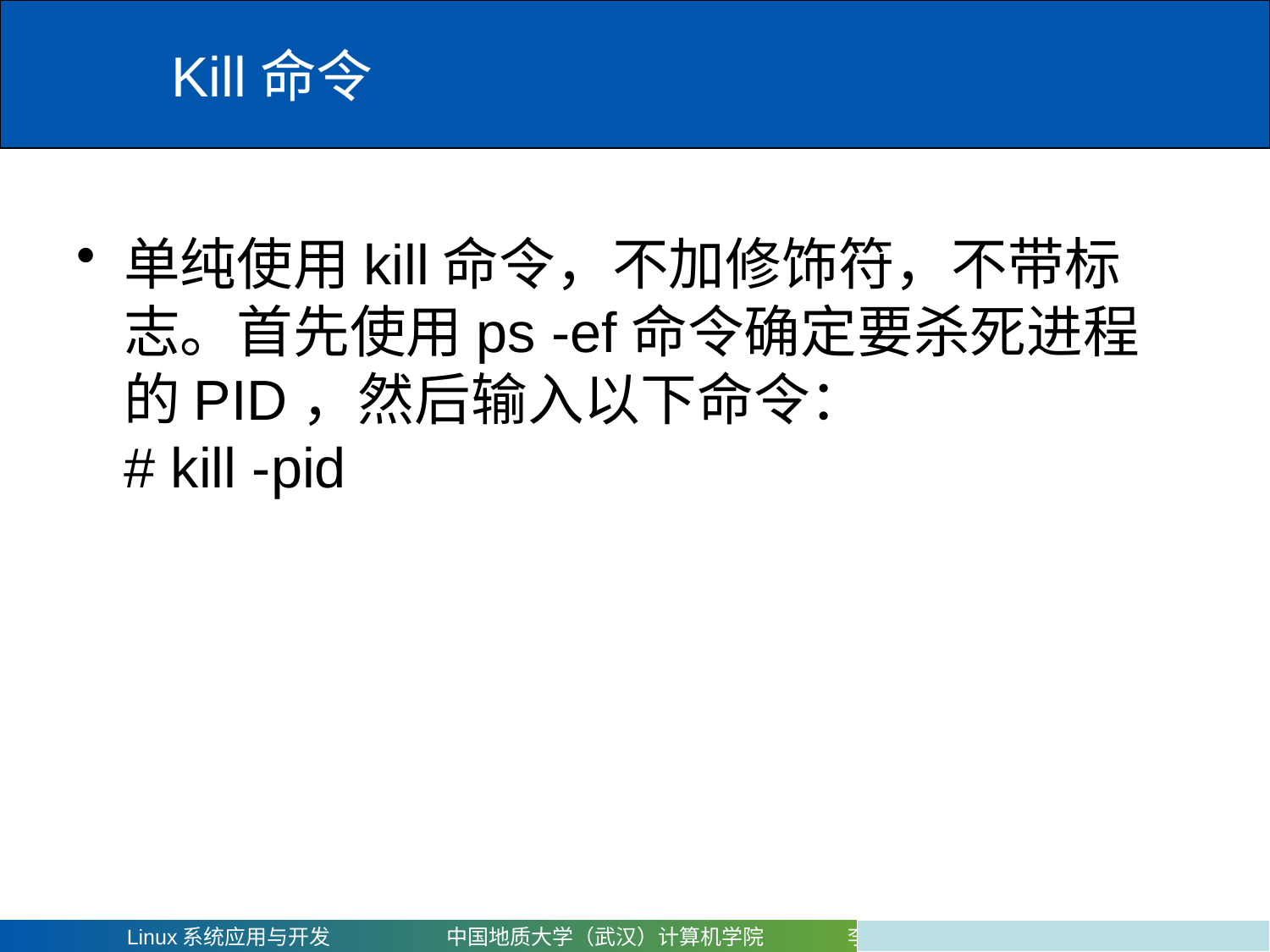

# Kill命令
单纯使用kill命令，不加修饰符，不带标志。首先使用ps -ef命令确定要杀死进程的PID，然后输入以下命令：
# kill -pid